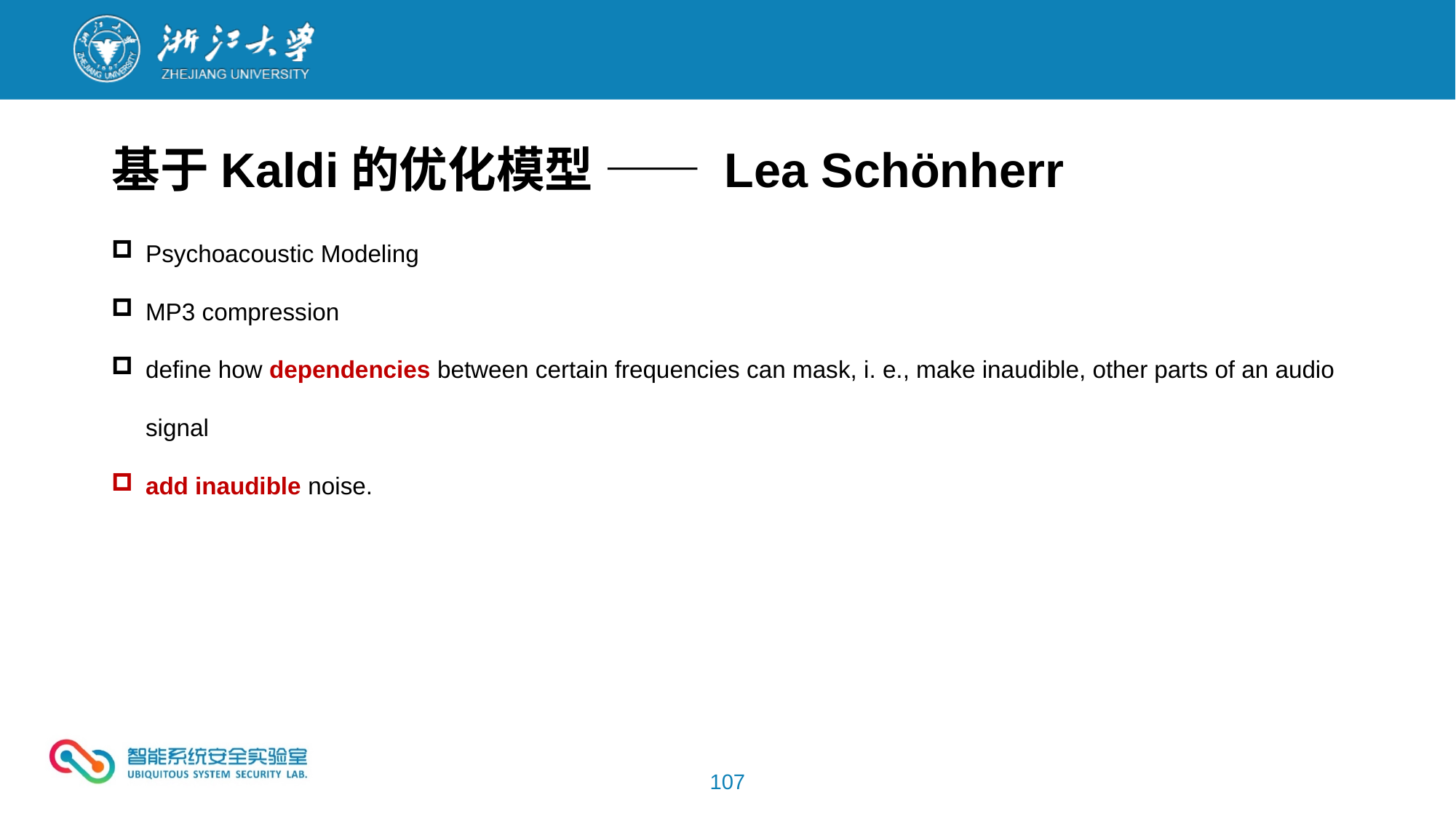

基于Kaldi的优化模型 —— Lea Schönherr
Psychoacoustic Modeling
MP3 compression
define how dependencies between certain frequencies can mask, i. e., make inaudible, other parts of an audio signal
add inaudible noise.